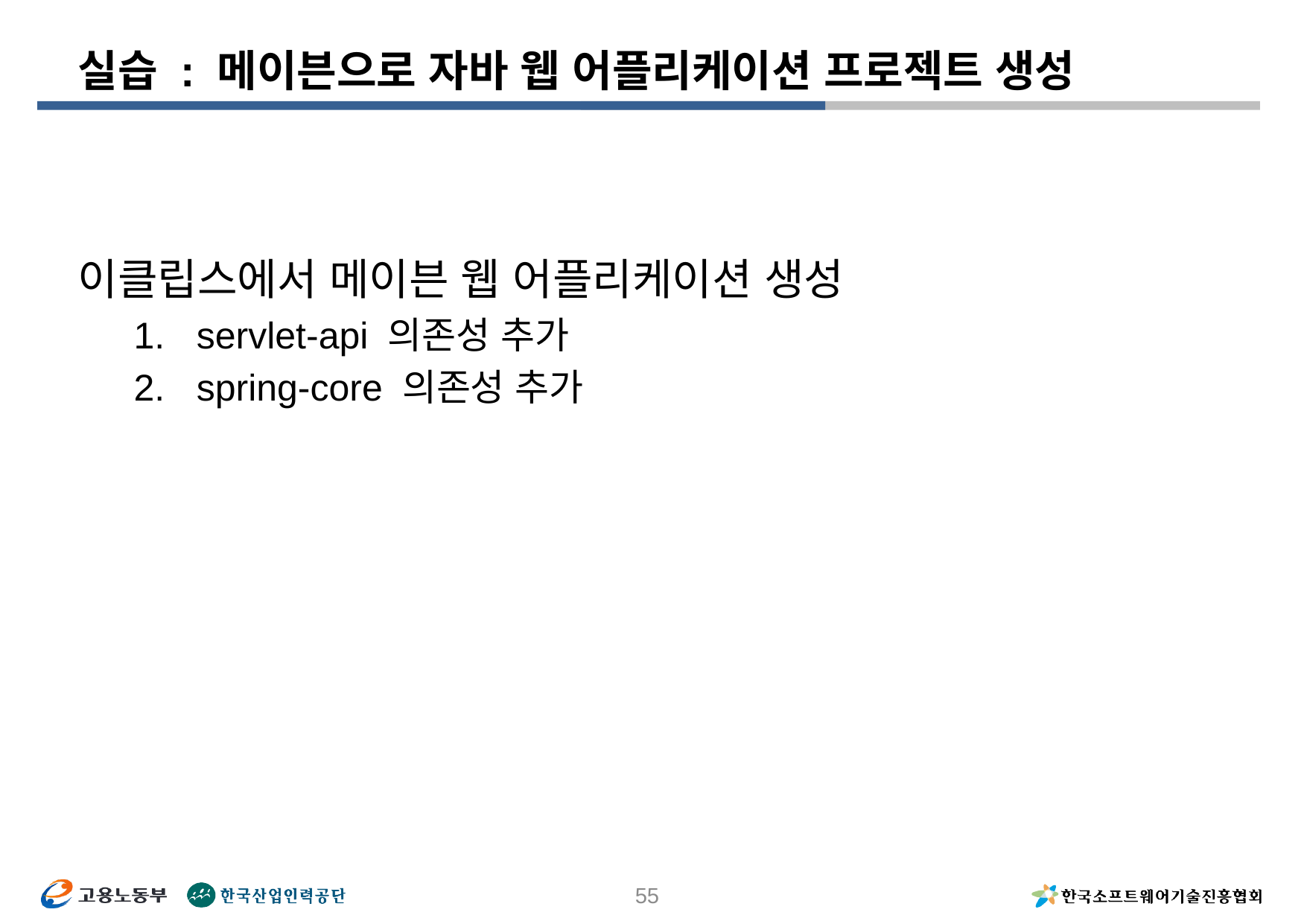

# 실습 : 메이븐으로 자바 웹 어플리케이션 프로젝트 생성

이클립스에서 메이븐 웹 어플리케이션 생성
servlet-api 의존성 추가
spring-core 의존성 추가

55